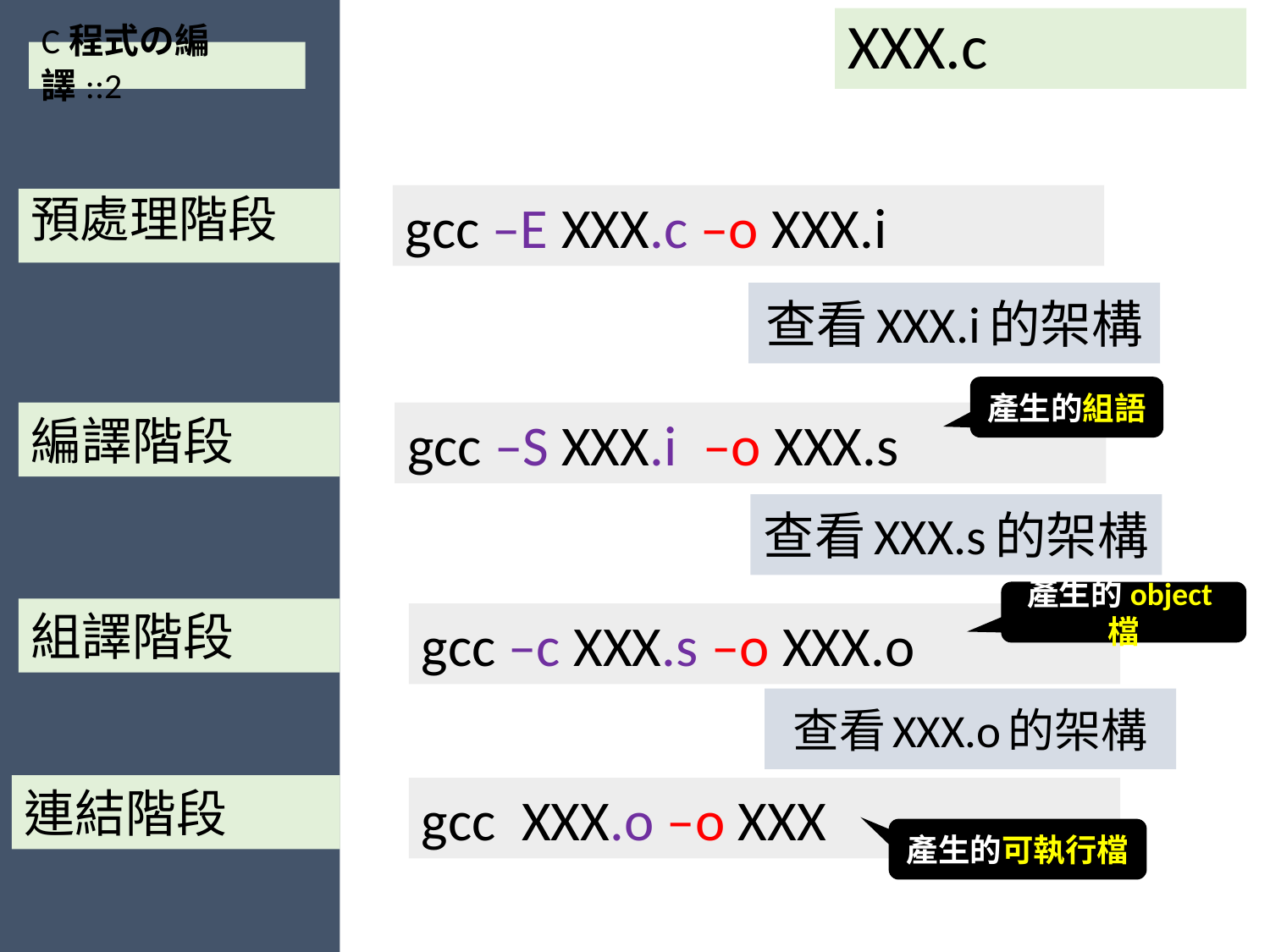

# XXX.c
C程式の編譯::2
gcc –E XXX.c –o XXX.i
預處理階段
查看XXX.i的架構
產生的組語
編譯階段
gcc –S XXX.i  –o XXX.s
查看XXX.s的架構
產生的object檔
組譯階段
gcc –c XXX.s –o XXX.o
查看XXX.o的架構
連結階段
gcc  XXX.o –o XXX
產生的可執行檔